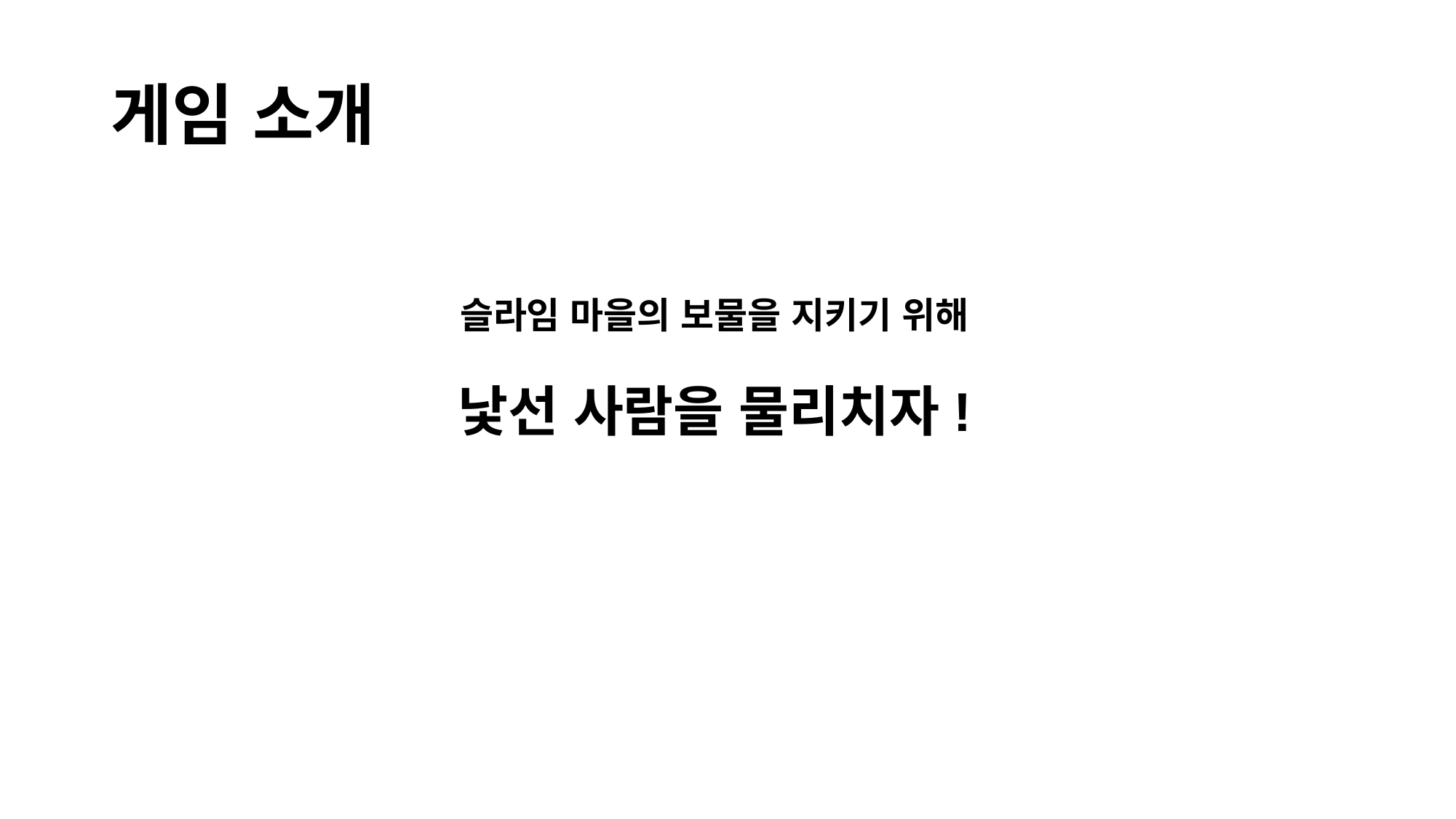

게임 소개
슬라임 마을의 보물을 지키기 위해
낯선 사람을 물리치자!